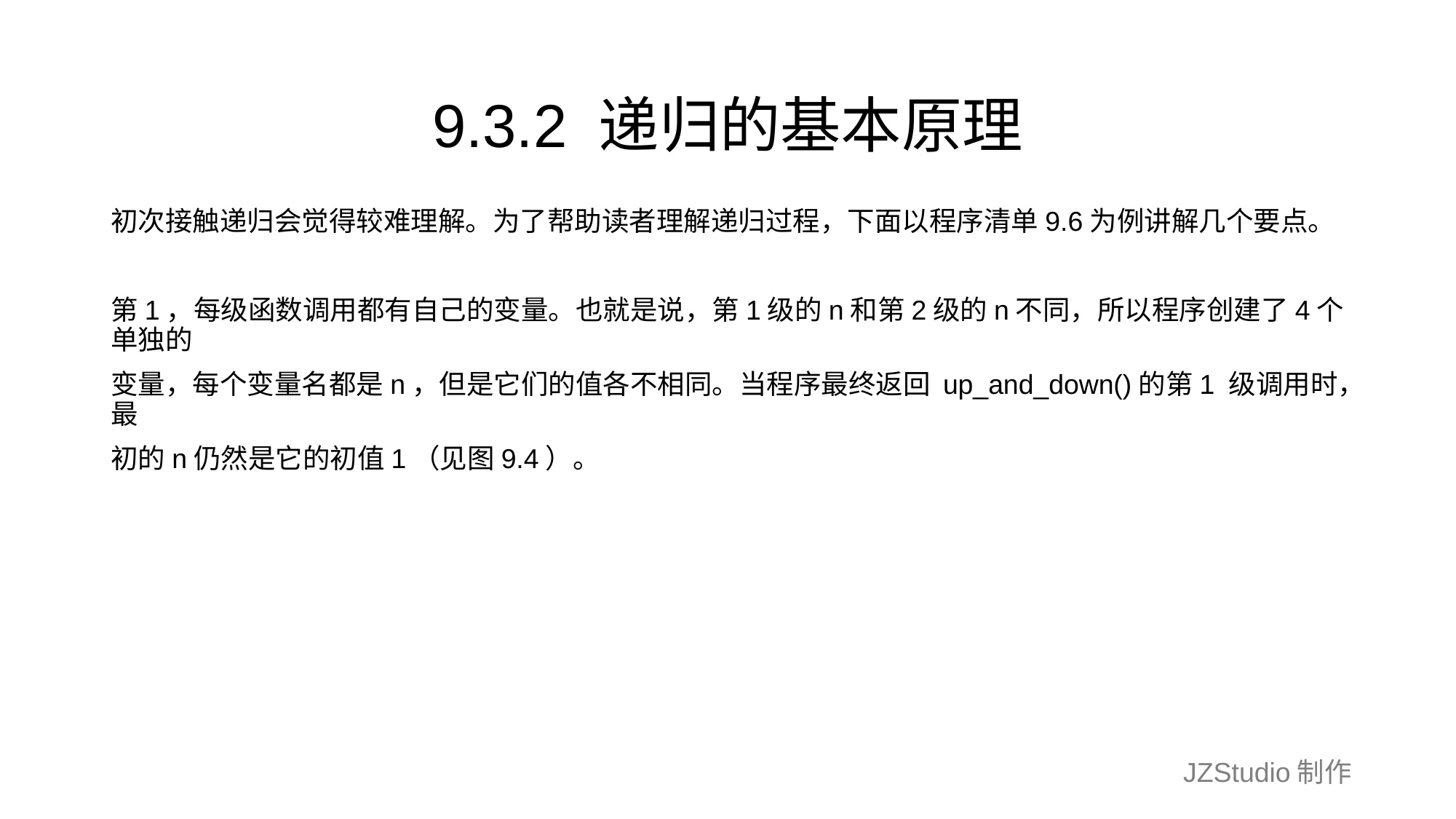

# 9.3.2 递归的基本原理
初次接触递归会觉得较难理解。为了帮助读者理解递归过程，下面以程序清单9.6为例讲解几个要点。

第1，每级函数调用都有自己的变量。也就是说，第1级的n和第2级的n不同，所以程序创建了4个单独的
变量，每个变量名都是n，但是它们的值各不相同。当程序最终返回 up_and_down()的第1 级调用时，最
初的n仍然是它的初值1（见图9.4）。